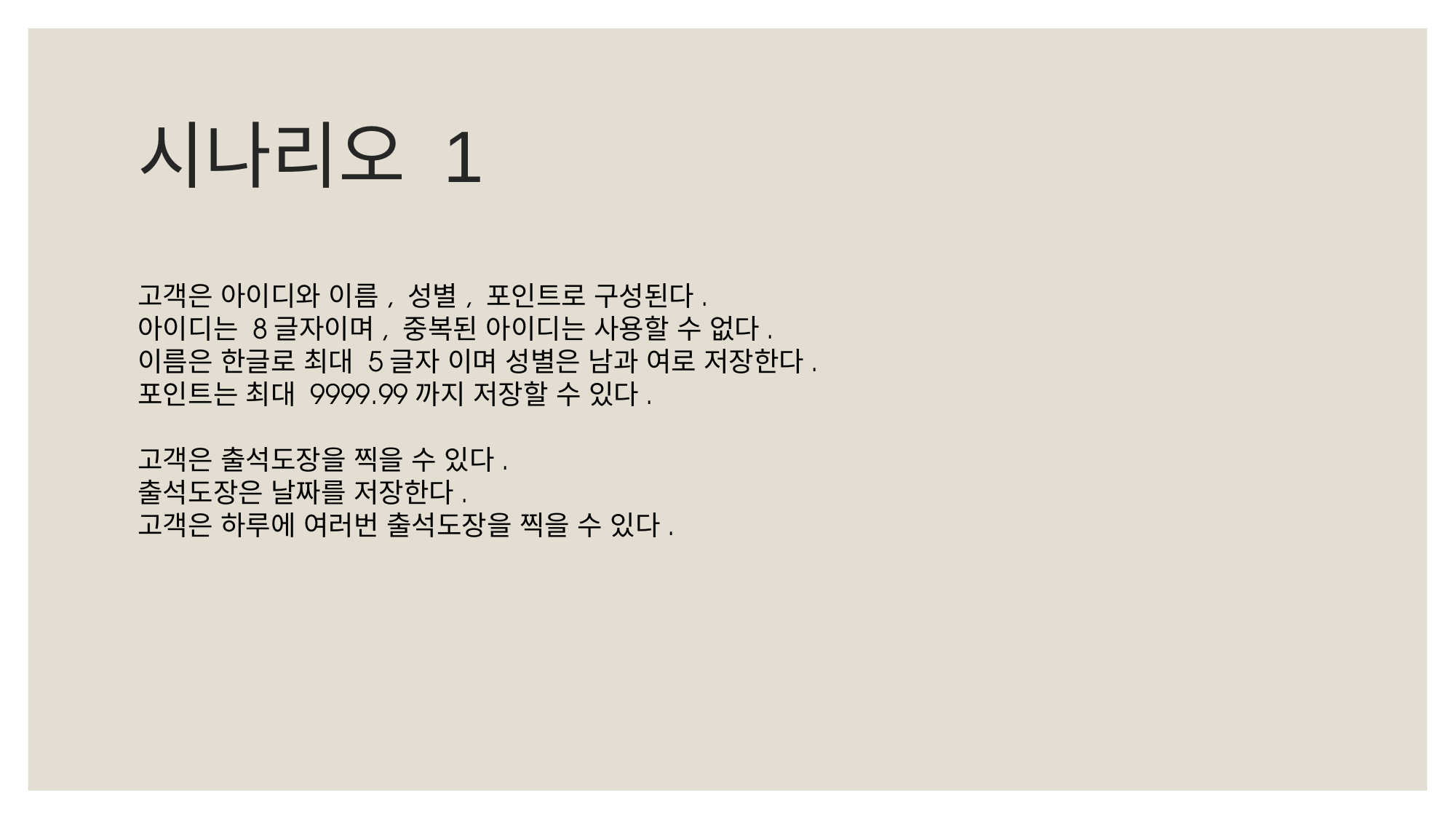

# 시나리오 1

고객은 아이디와 이름, 성별, 포인트로 구성된다.
아이디는 8글자이며, 중복된 아이디는 사용할 수 없다.
이름은 한글로 최대 5글자 이며 성별은 남과 여로 저장한다.
포인트는 최대 9999.99까지 저장할 수 있다.

고객은 출석도장을 찍을 수 있다.
출석도장은 날짜를 저장한다.
고객은 하루에 여러번 출석도장을 찍을 수 있다.